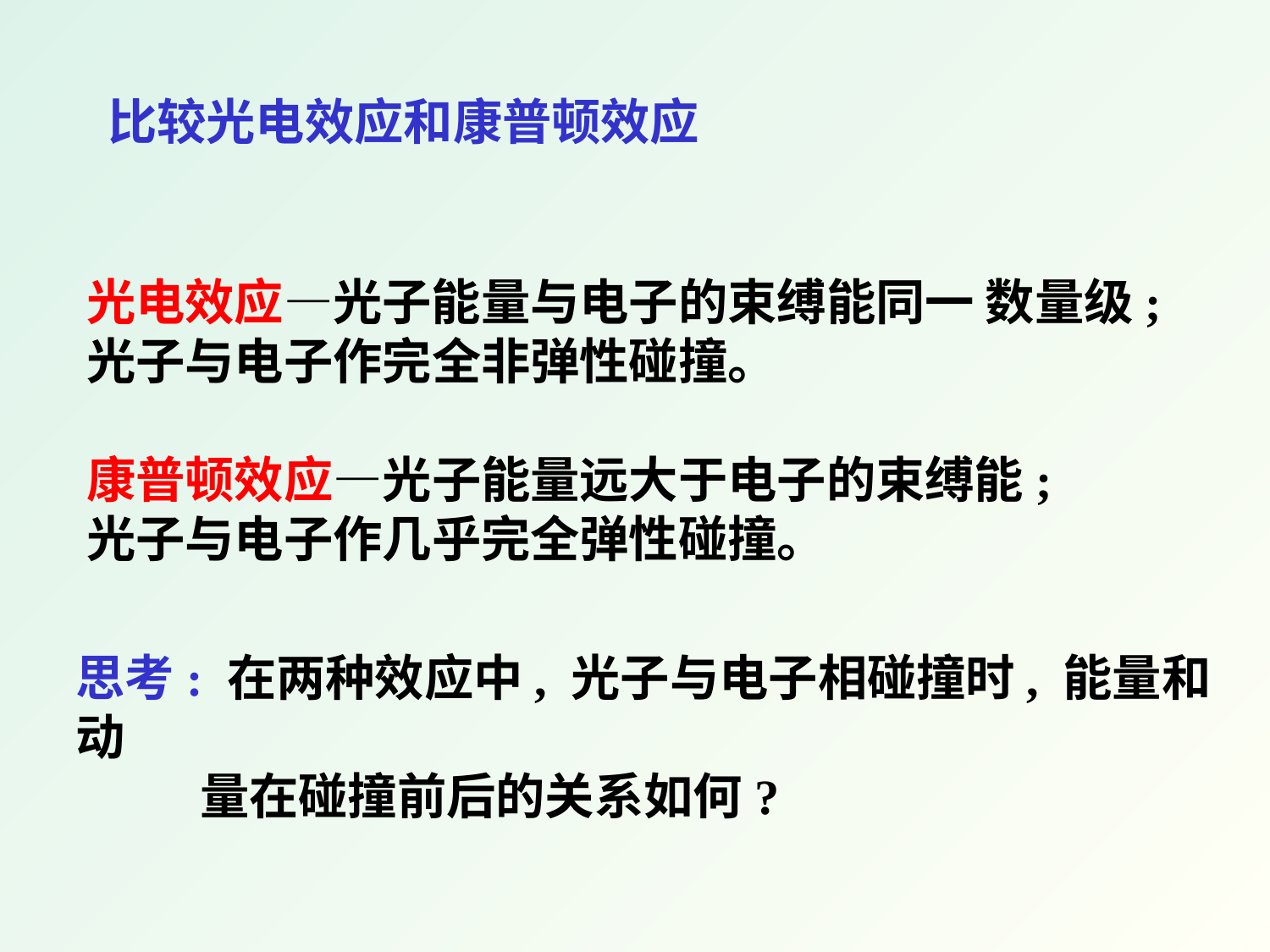

比较光电效应和康普顿效应
   光电效应—光子能量与电子的束缚能同一 数量级;
   光子与电子作完全非弹性碰撞。

   康普顿效应—光子能量远大于电子的束缚能;
   光子与电子作几乎完全弹性碰撞。
思考: 在两种效应中, 光子与电子相碰撞时, 能量和动
          量在碰撞前后的关系如何?